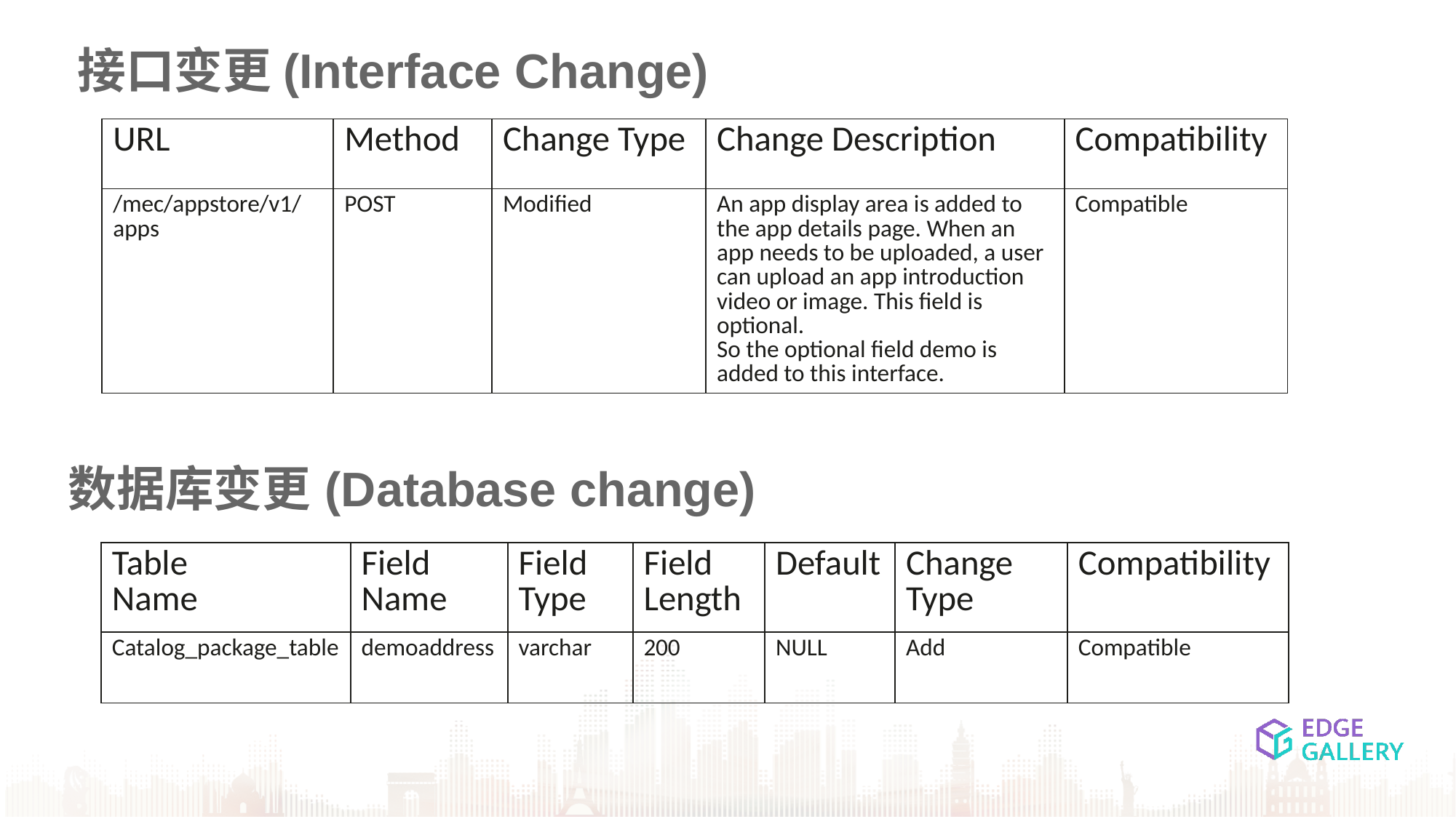

接口变更(Interface Change)
| URL | Method | Change Type | Change Description | Compatibility |
| --- | --- | --- | --- | --- |
| /mec/appstore/v1/apps | POST | Modified | An app display area is added to the app details page. When an app needs to be uploaded, a user can upload an app introduction video or image. This field is optional. So the optional field demo is added to this interface. | Compatible |
数据库变更(Database change)
| Table Name | Field Name | Field Type | Field Length | Default | Change Type | Compatibility |
| --- | --- | --- | --- | --- | --- | --- |
| Catalog\_package\_table | demoaddress | varchar | 200 | NULL | Add | Compatible |